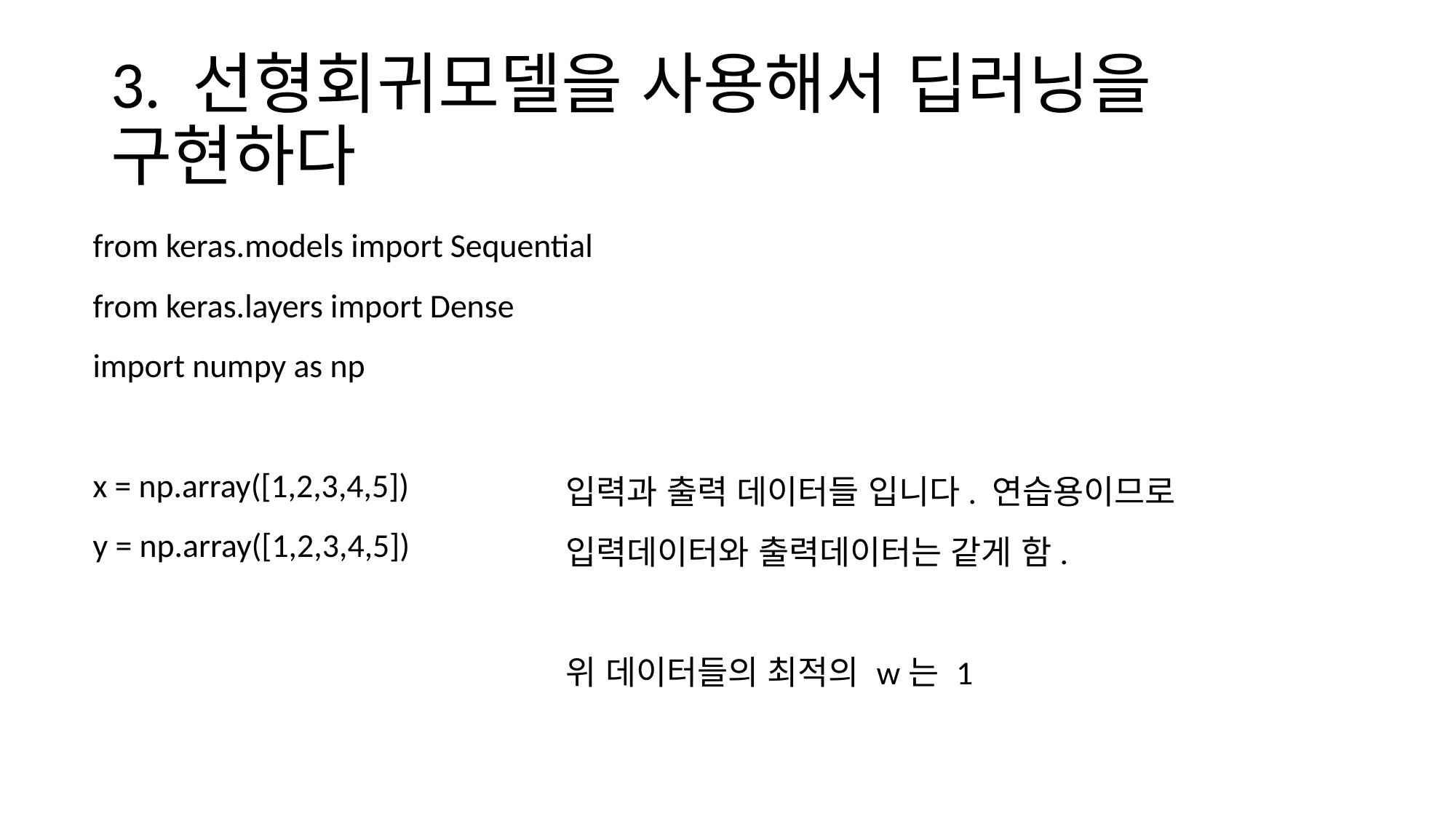

# 3. 선형회귀모델을 사용해서 딥러닝을 구현하다
from keras.models import Sequential
from keras.layers import Dense
import numpy as np

x = np.array([1,2,3,4,5])
y = np.array([1,2,3,4,5])

입력과 출력 데이터들 입니다. 연습용이므로 입력데이터와 출력데이터는 같게 함.

위 데이터들의 최적의 w는 1